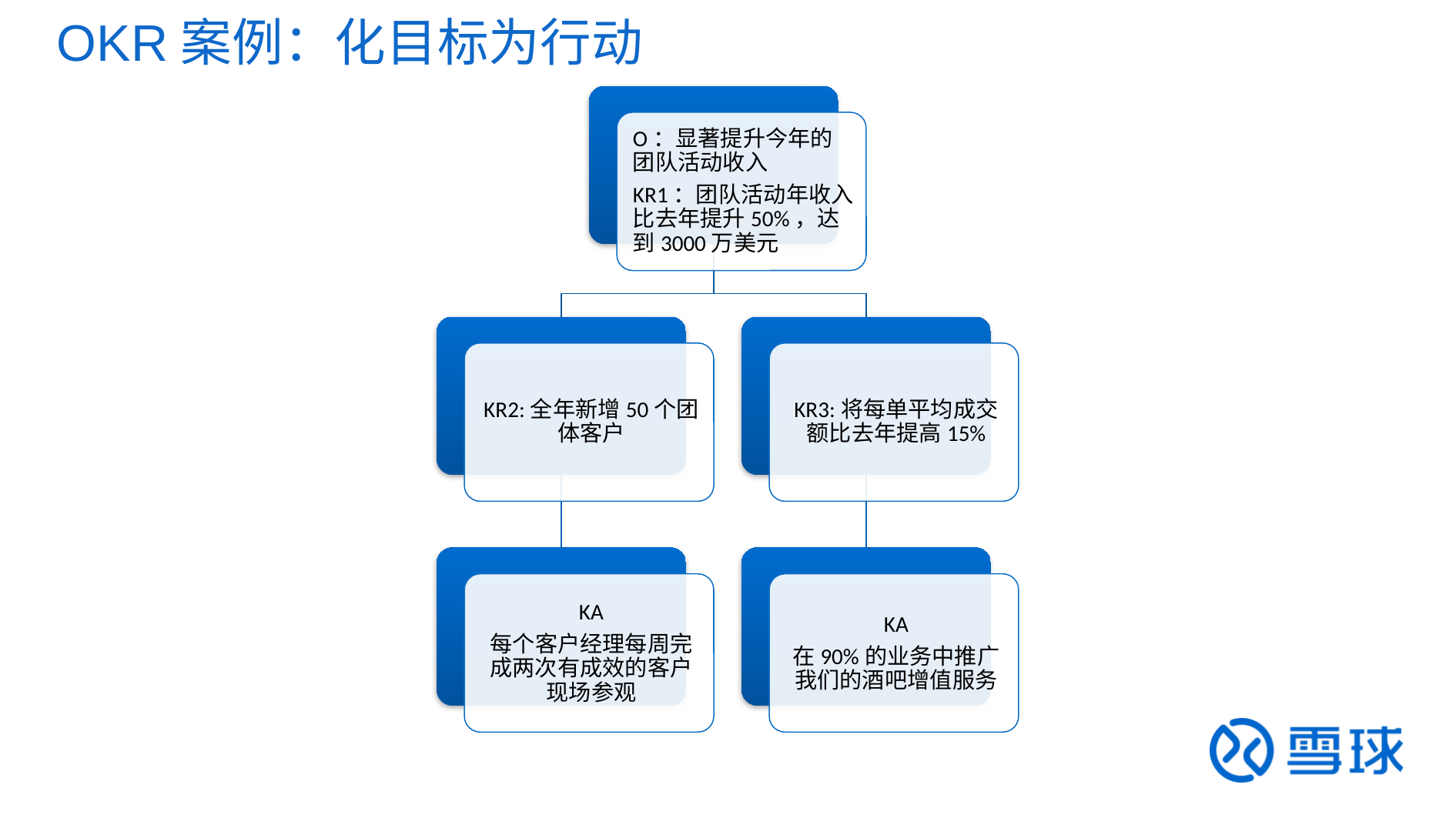

OKR案例：化目标为行动
O：显著提升今年的团队活动收入
KR1：团队活动年收入比去年提升50%，达到3000万美元
KR2:全年新增50个团体客户
KA
每个客户经理每周完成两次有成效的客户现场参观
KR3:将每单平均成交额比去年提高15%
KA
在90%的业务中推广我们的酒吧增值服务